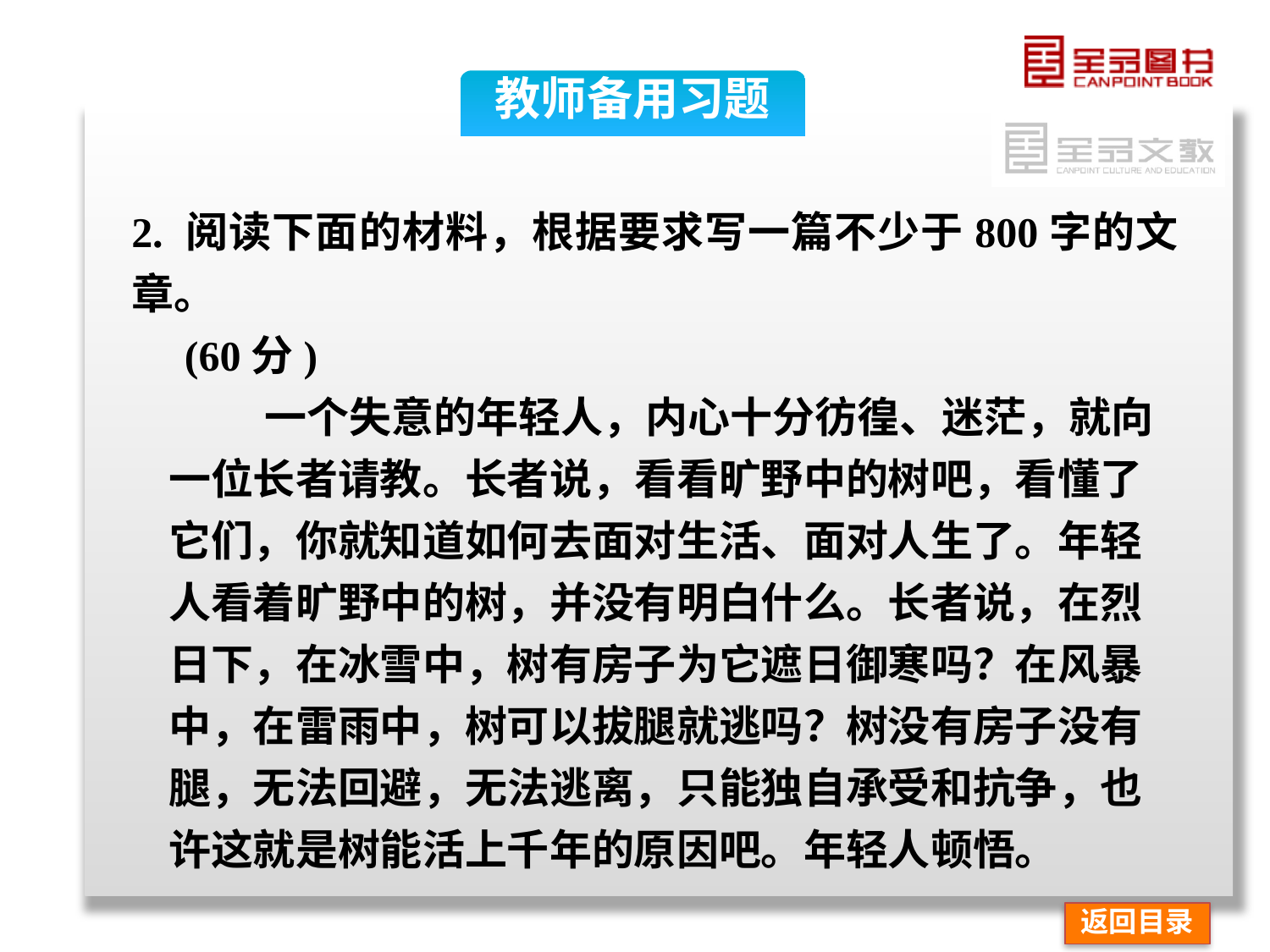

教师备用习题
2. 阅读下面的材料，根据要求写一篇不少于800字的文章。
     (60分)
         一个失意的年轻人，内心十分彷徨、迷茫，就向
一位长者请教。长者说，看看旷野中的树吧，看懂了
它们，你就知道如何去面对生活、面对人生了。年轻
人看着旷野中的树，并没有明白什么。长者说，在烈
日下，在冰雪中，树有房子为它遮日御寒吗？在风暴
中，在雷雨中，树可以拔腿就逃吗？树没有房子没有
腿，无法回避，无法逃离，只能独自承受和抗争，也
许这就是树能活上千年的原因吧。年轻人顿悟。
返回目录